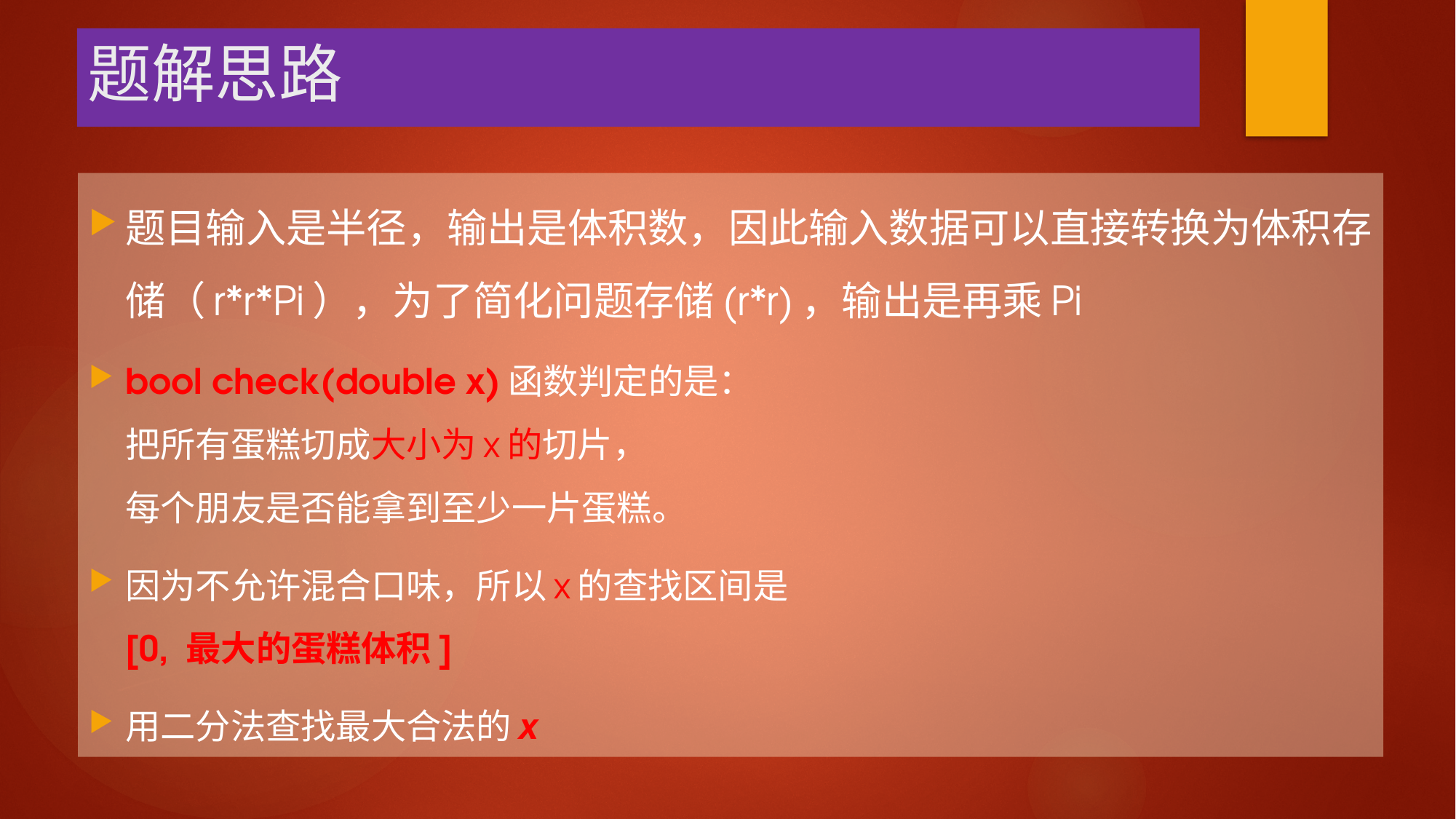

# 题解思路
题目输入是半径，输出是体积数，因此输入数据可以直接转换为体积存储（r*r*Pi），为了简化问题存储(r*r)，输出是再乘Pi
bool check(double x)函数判定的是：
把所有蛋糕切成大小为x的切片，
每个朋友是否能拿到至少一片蛋糕。
因为不允许混合口味，所以x的查找区间是
[0, 最大的蛋糕体积]
用二分法查找最大合法的x